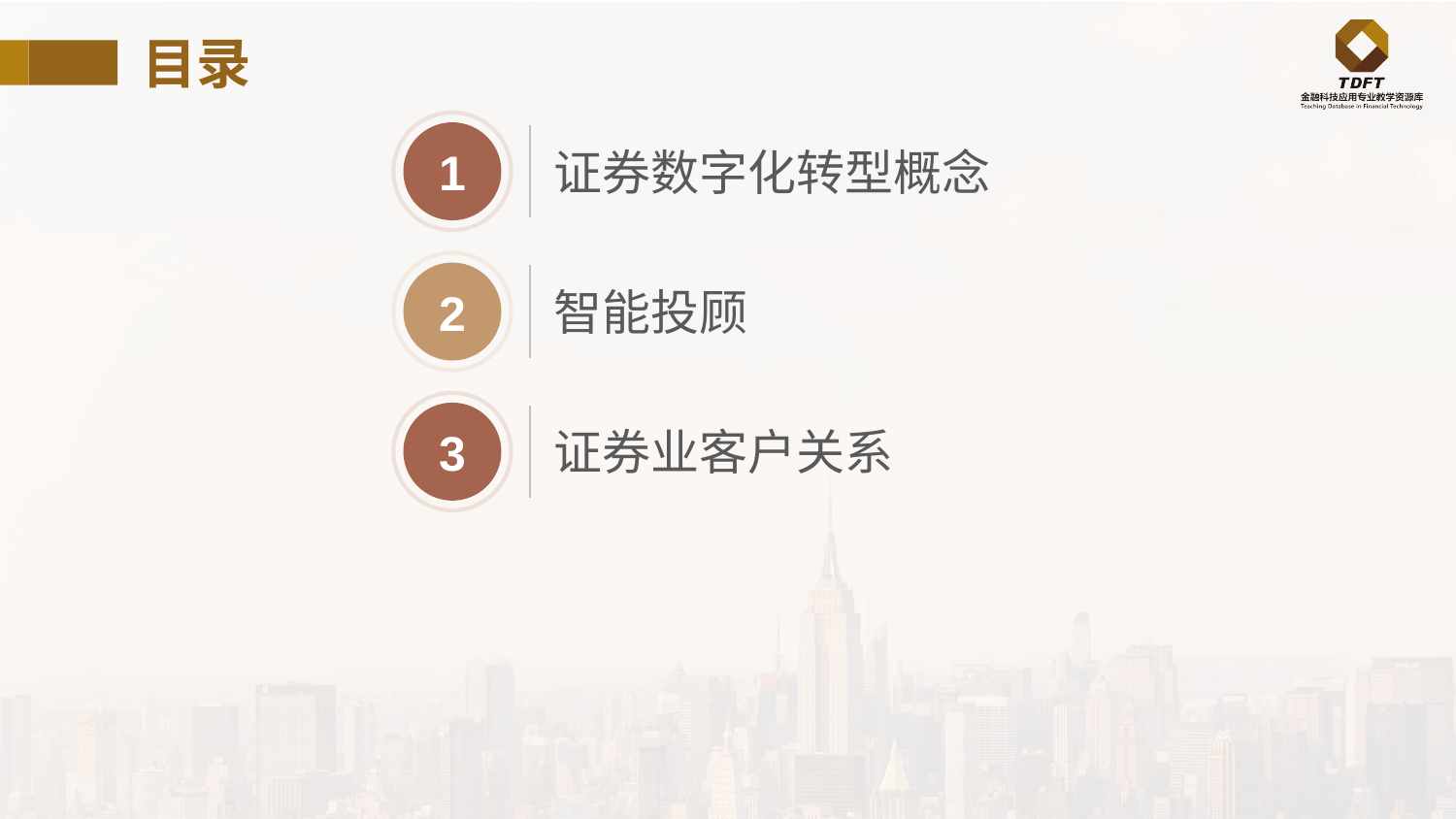

目录

1
证券数字化转型概念

2
智能投顾

3
证券业客户关系